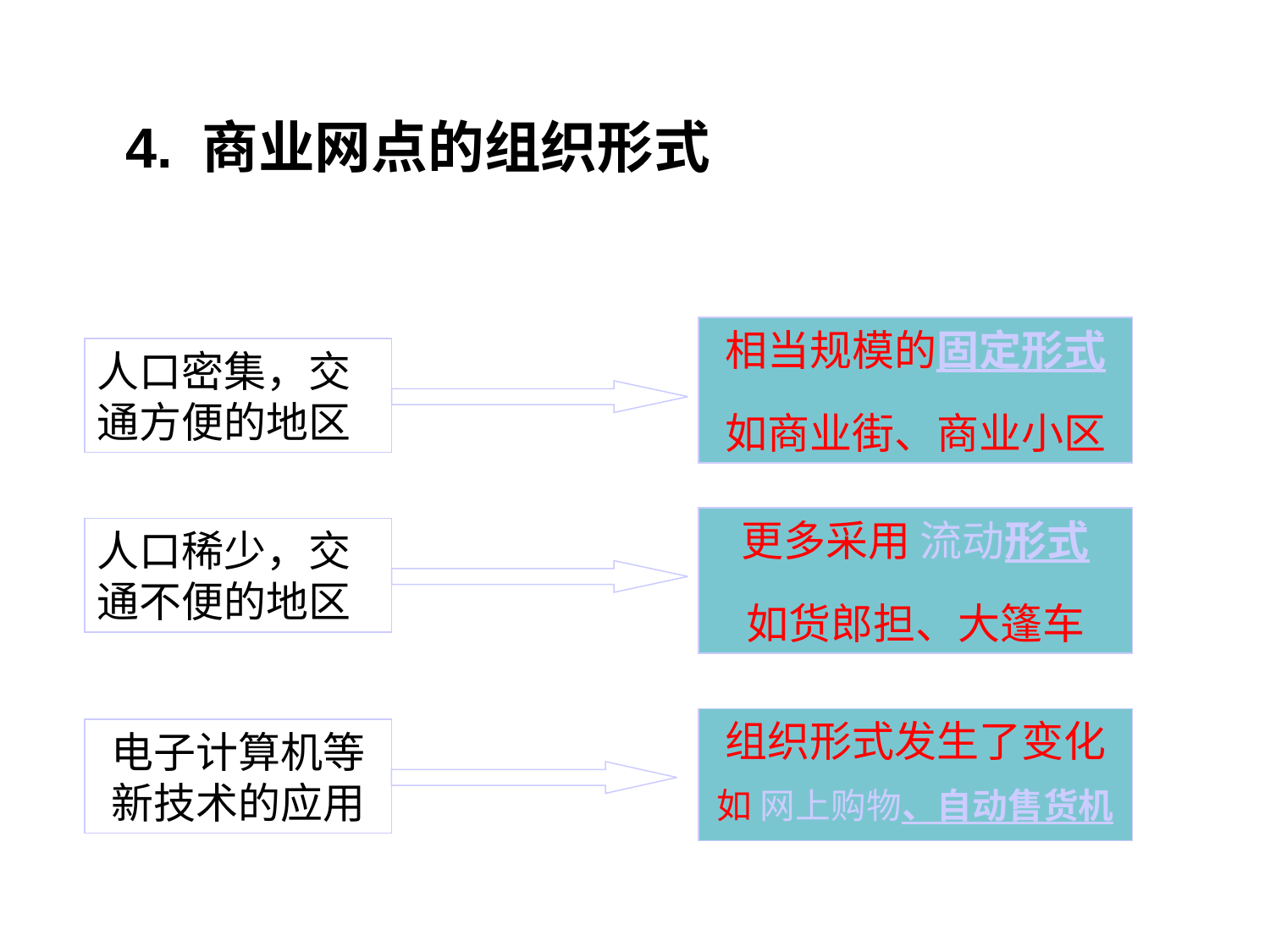

# 4. 商业网点的组织形式
相当规模的固定形式
如商业街、商业小区
人口密集，交通方便的地区

更多采用 流动形式
如货郎担、大篷车
人口稀少，交通不便的地区

组织形式发生了变化
如 网上购物、自动售货机
电子计算机等新技术的应用